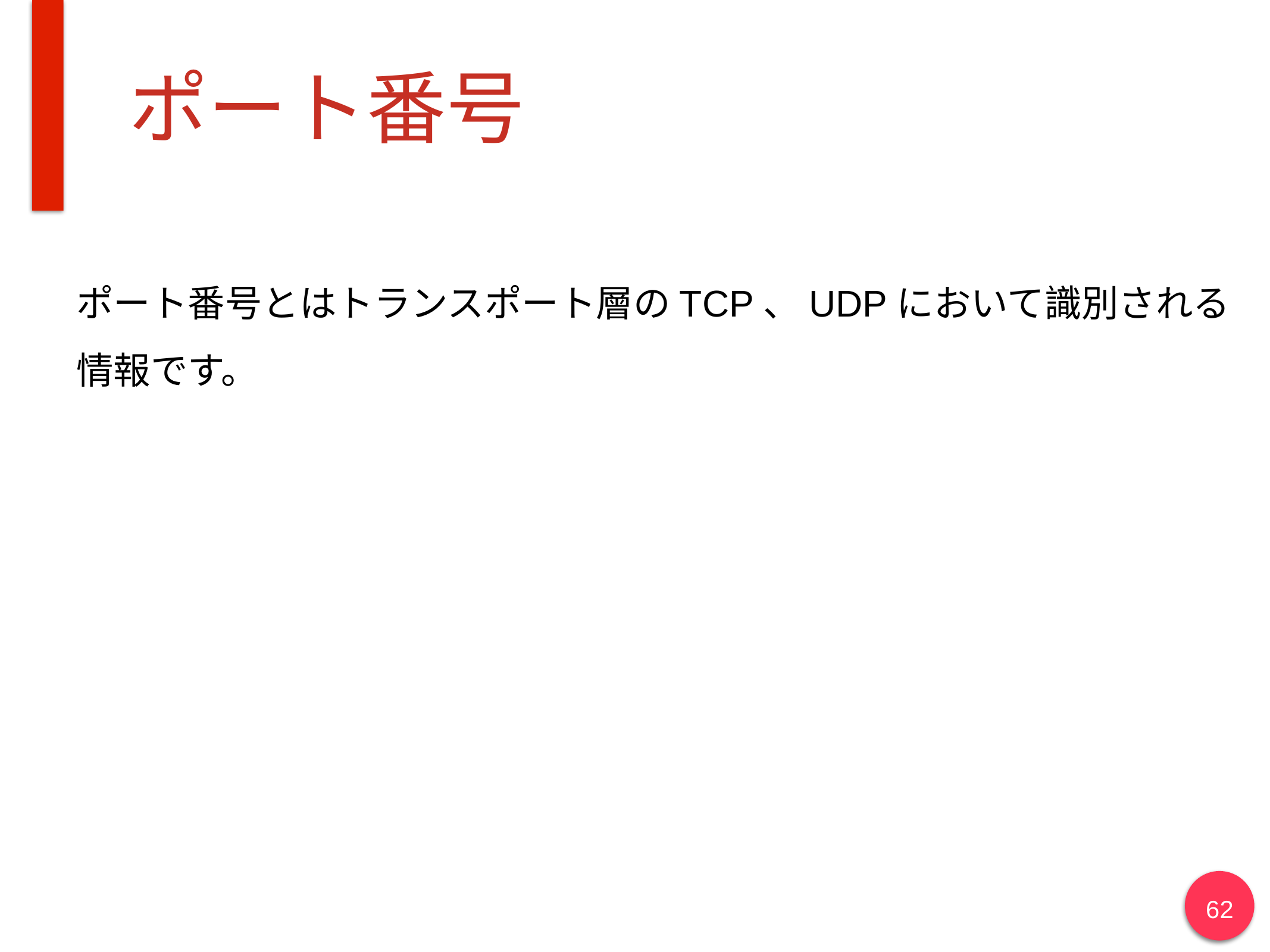

# ポート番号
ポート番号とはトランスポート層のTCP、UDPにおいて識別される
情報です。

62